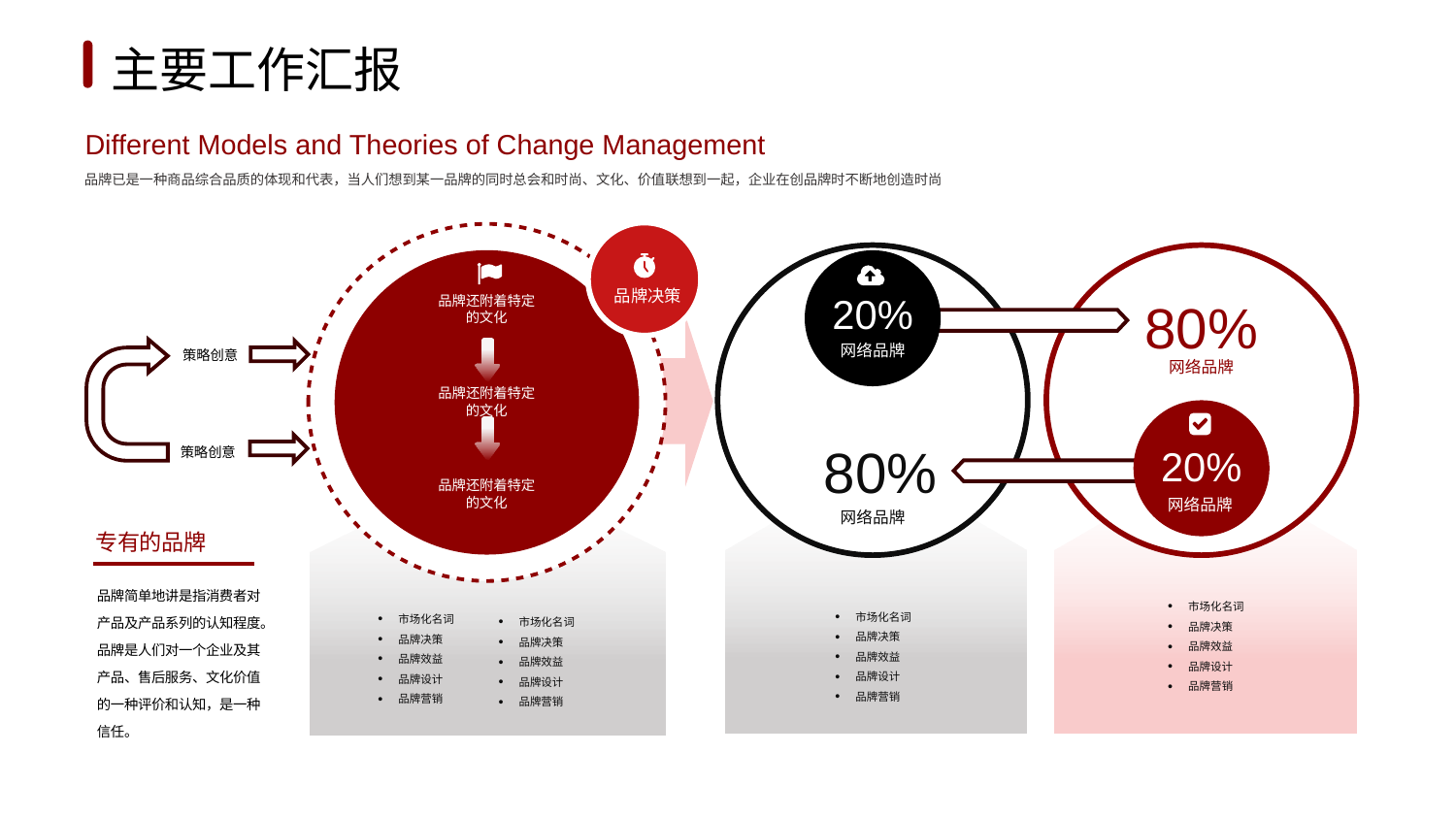

1
2
3
4
5
6
主要工作汇报

Different Models and Theories of Change Management
品牌已是一种商品综合品质的体现和代表，当人们想到某一品牌的同时总会和时尚、文化、价值联想到一起，企业在创品牌时不断地创造时尚

品牌决策

20%
80%
品牌还附着特定
的文化

网络品牌

策略创意

网络品牌

品牌还附着特定
的文化

80%

20%
策略创意

80% effort

品牌还附着特定
的文化
网络品牌
网络品牌
专有的品牌
品牌简单地讲是指消费者对产品及产品系列的认知程度。品牌是人们对一个企业及其产品、售后服务、文化价值的一种评价和认知，是一种信任。
市场化名词
品牌决策
品牌效益
品牌设计
品牌营销
市场化名词
品牌决策
品牌效益
品牌设计
品牌营销
市场化名词
品牌决策
品牌效益
品牌设计
品牌营销
市场化名词
品牌决策
品牌效益
品牌设计
品牌营销